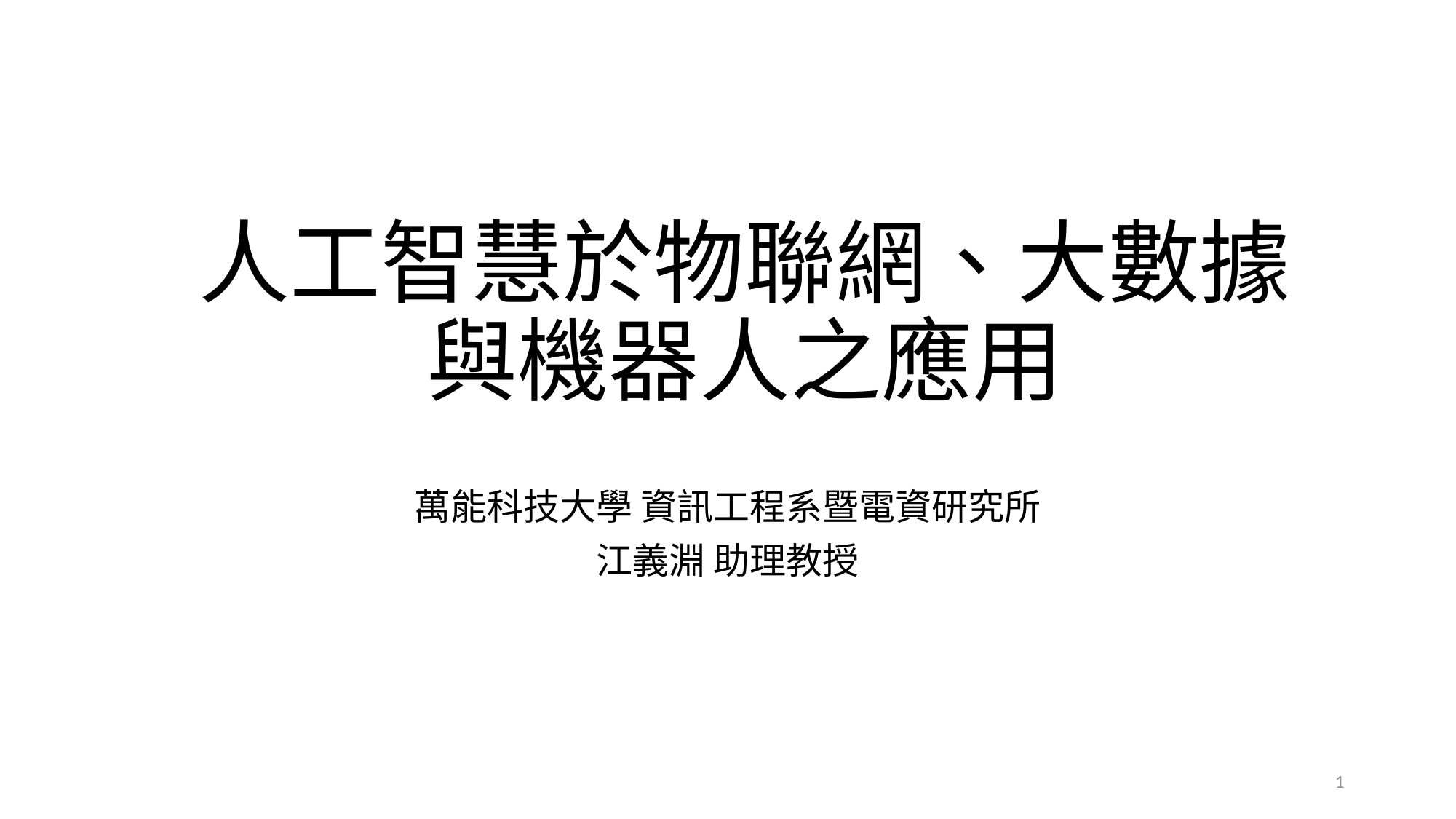

# 人工智慧於物聯網、大數據與機器人之應用
萬能科技大學 資訊工程系暨電資研究所
江義淵 助理教授
1